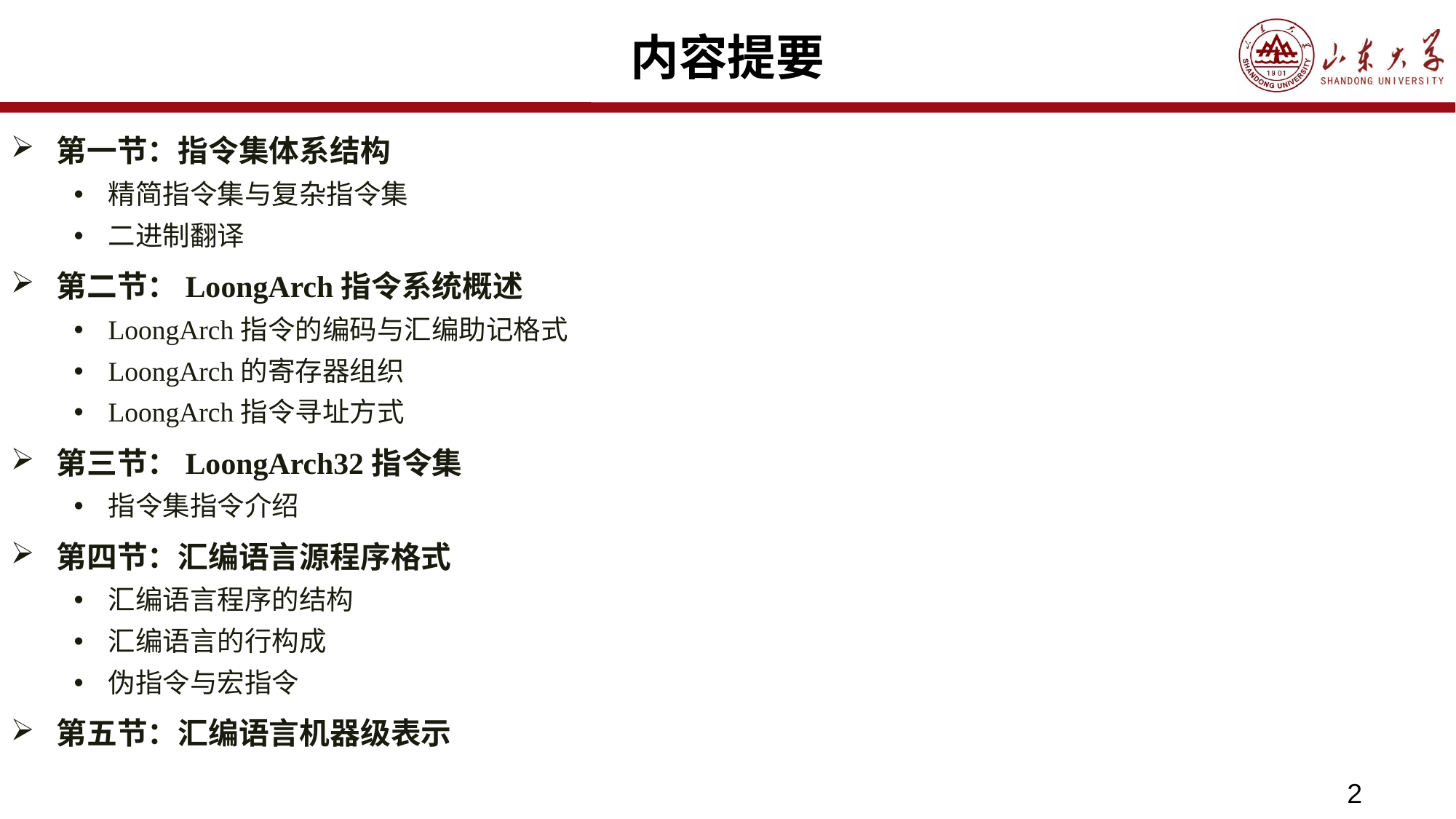

# 内容提要
第一节：指令集体系结构
精简指令集与复杂指令集
二进制翻译
第二节：LoongArch指令系统概述
LoongArch指令的编码与汇编助记格式
LoongArch的寄存器组织
LoongArch指令寻址方式
第三节：LoongArch32指令集
指令集指令介绍
第四节：汇编语言源程序格式
汇编语言程序的结构
汇编语言的行构成
伪指令与宏指令
第五节：汇编语言机器级表示
2